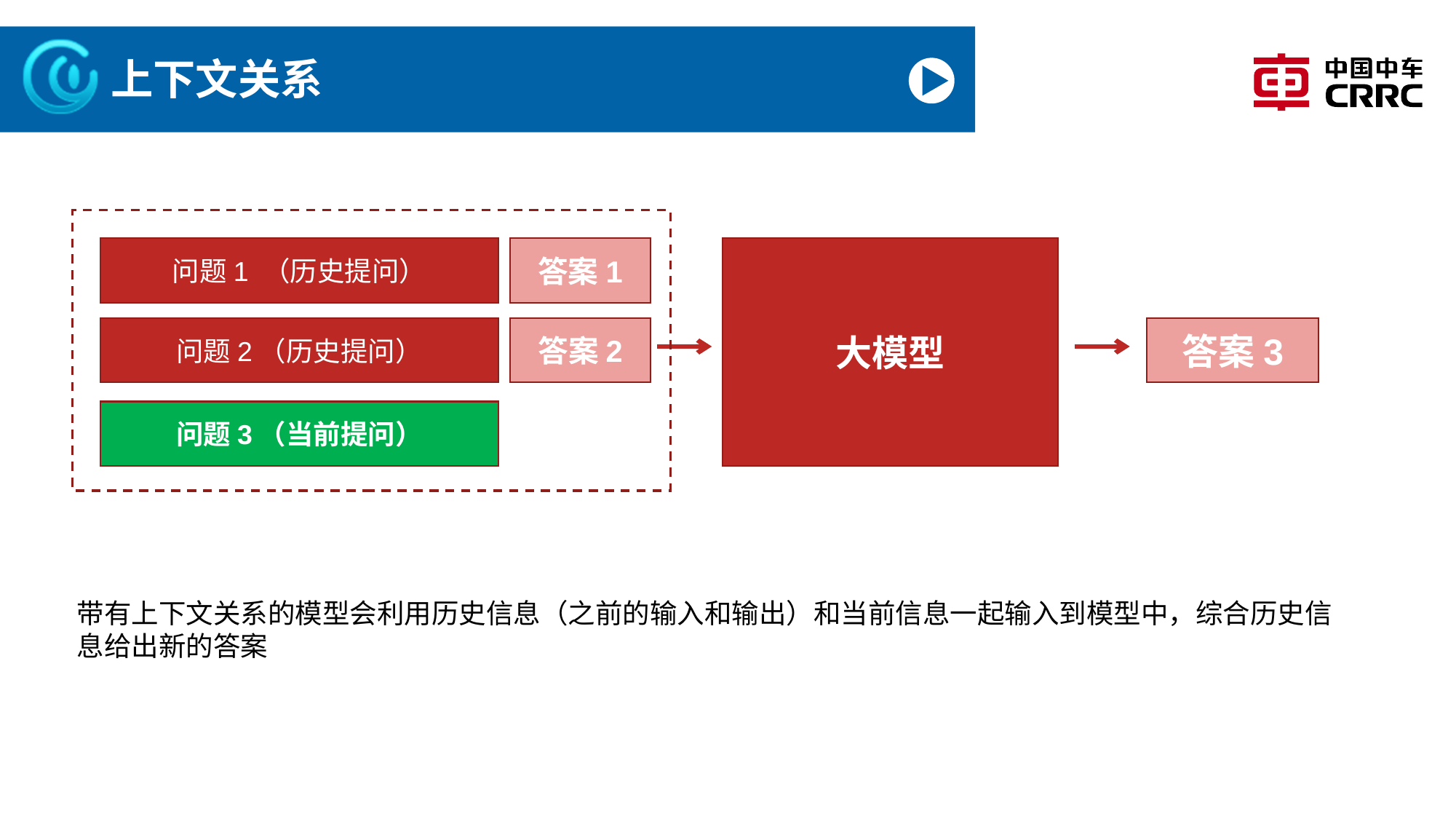

# 上下文关系

问题1 （历史提问）
答案1
大模型
问题2（历史提问）
答案2
答案3
问题3（当前提问）
带有上下文关系的模型会利用历史信息（之前的输入和输出）和当前信息一起输入到模型中，综合历史信息给出新的答案
55